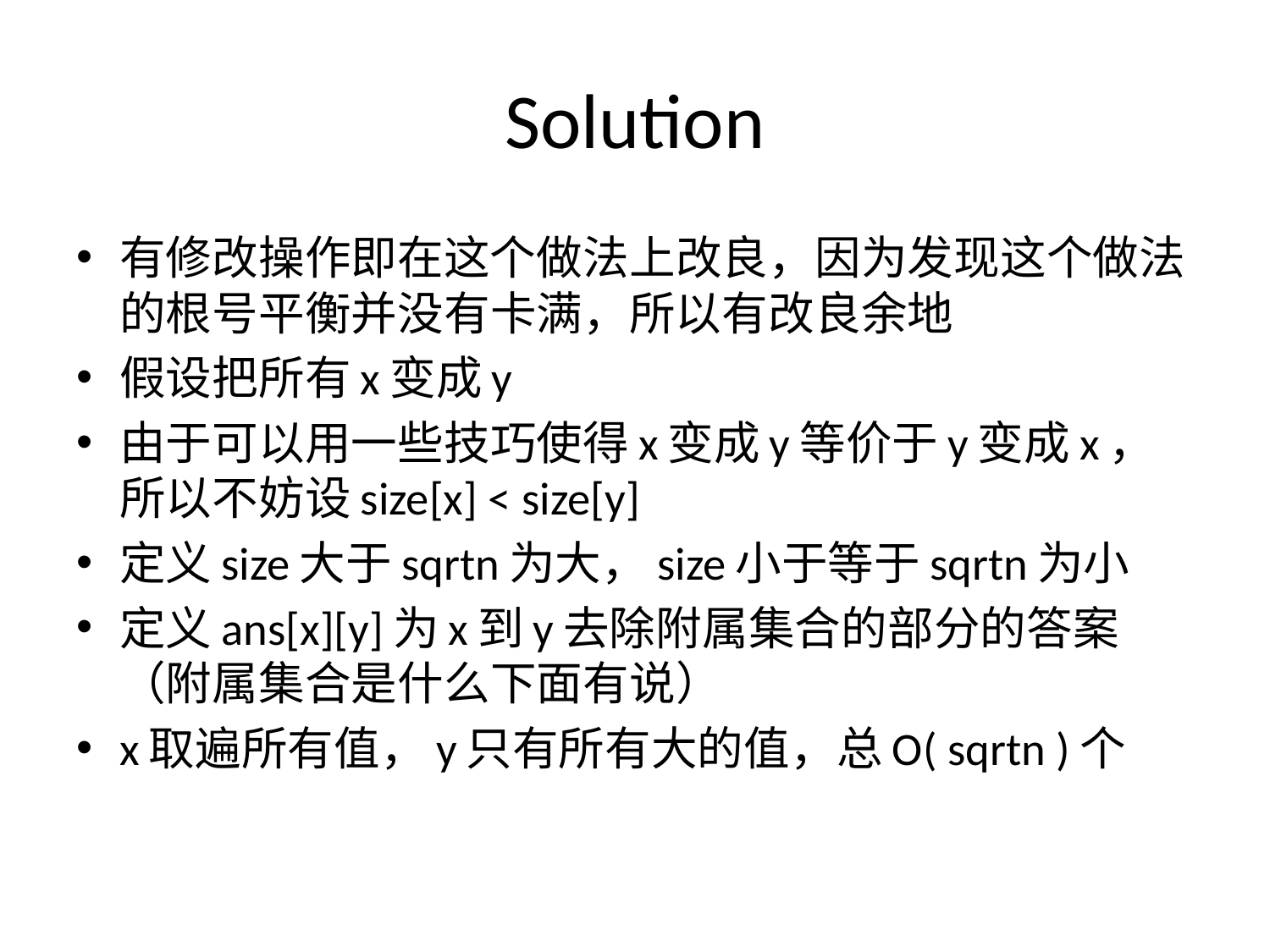

# Solution
有修改操作即在这个做法上改良，因为发现这个做法的根号平衡并没有卡满，所以有改良余地
假设把所有x变成y
由于可以用一些技巧使得x变成y等价于y变成x，所以不妨设size[x] < size[y]
定义size大于sqrtn为大，size小于等于sqrtn为小
定义ans[x][y]为x到y去除附属集合的部分的答案（附属集合是什么下面有说）
x取遍所有值，y只有所有大的值，总O( sqrtn )个